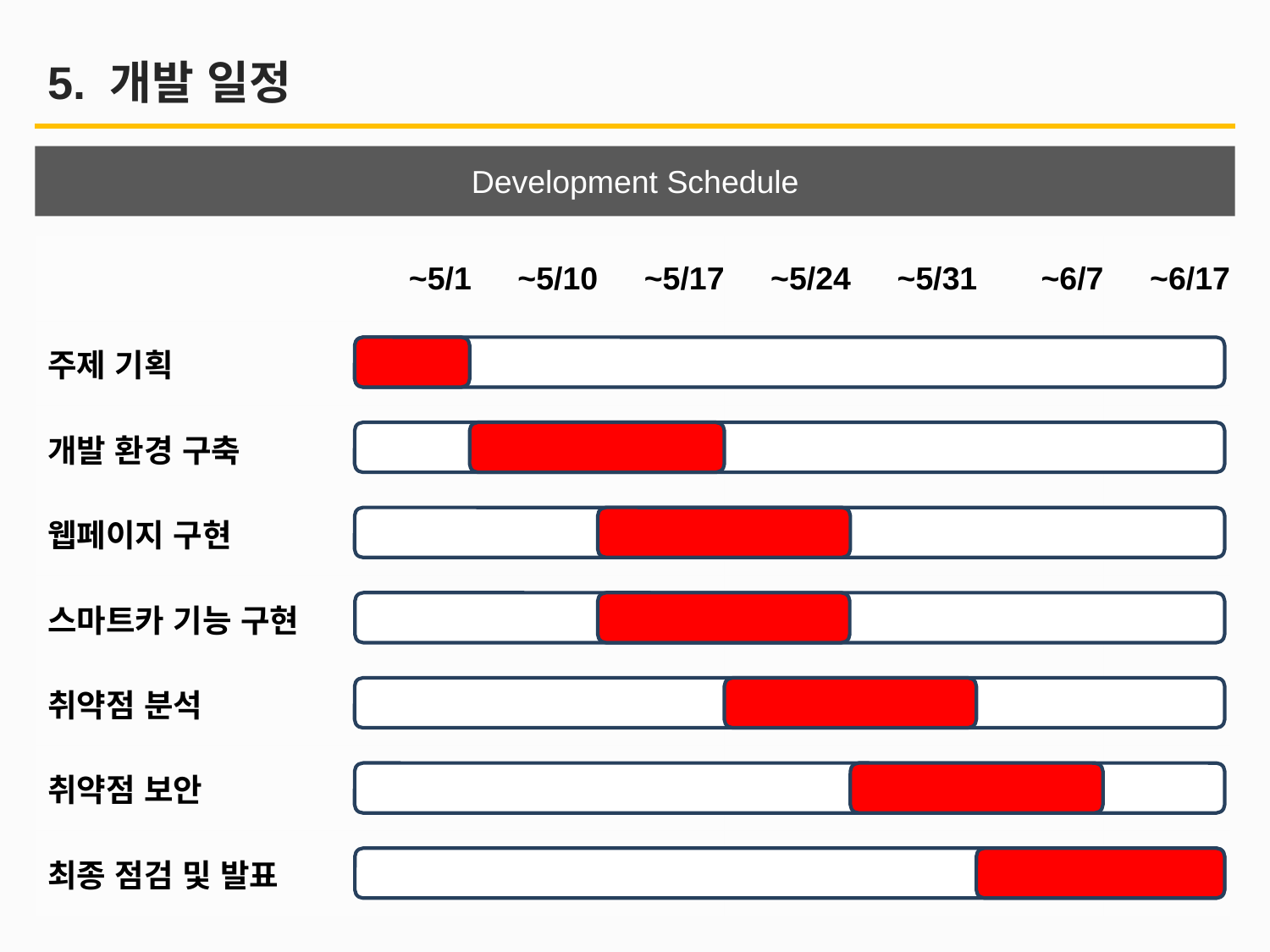

5. 개발 일정
Development Schedule
|  | ~5/1 | ~5/10 | ~5/17 | ~5/24 | ~5/31 | ~6/7 | ~6/17 |
| --- | --- | --- | --- | --- | --- | --- | --- |
| 주제 기획 |  |  |  |  |  |  |  |
| 개발 환경 구축 |  |  |  |  |  |  |  |
| 웹페이지 구현 |  |  |  |  |  |  |  |
| 스마트카 기능 구현 |  |  |  |  |  |  |  |
| 취약점 분석 |  |  |  |  |  |  |  |
| 취약점 보안 |  |  |  |  |  |  |  |
| 최종 점검 및 발표 |  |  |  |  |  |  |  |